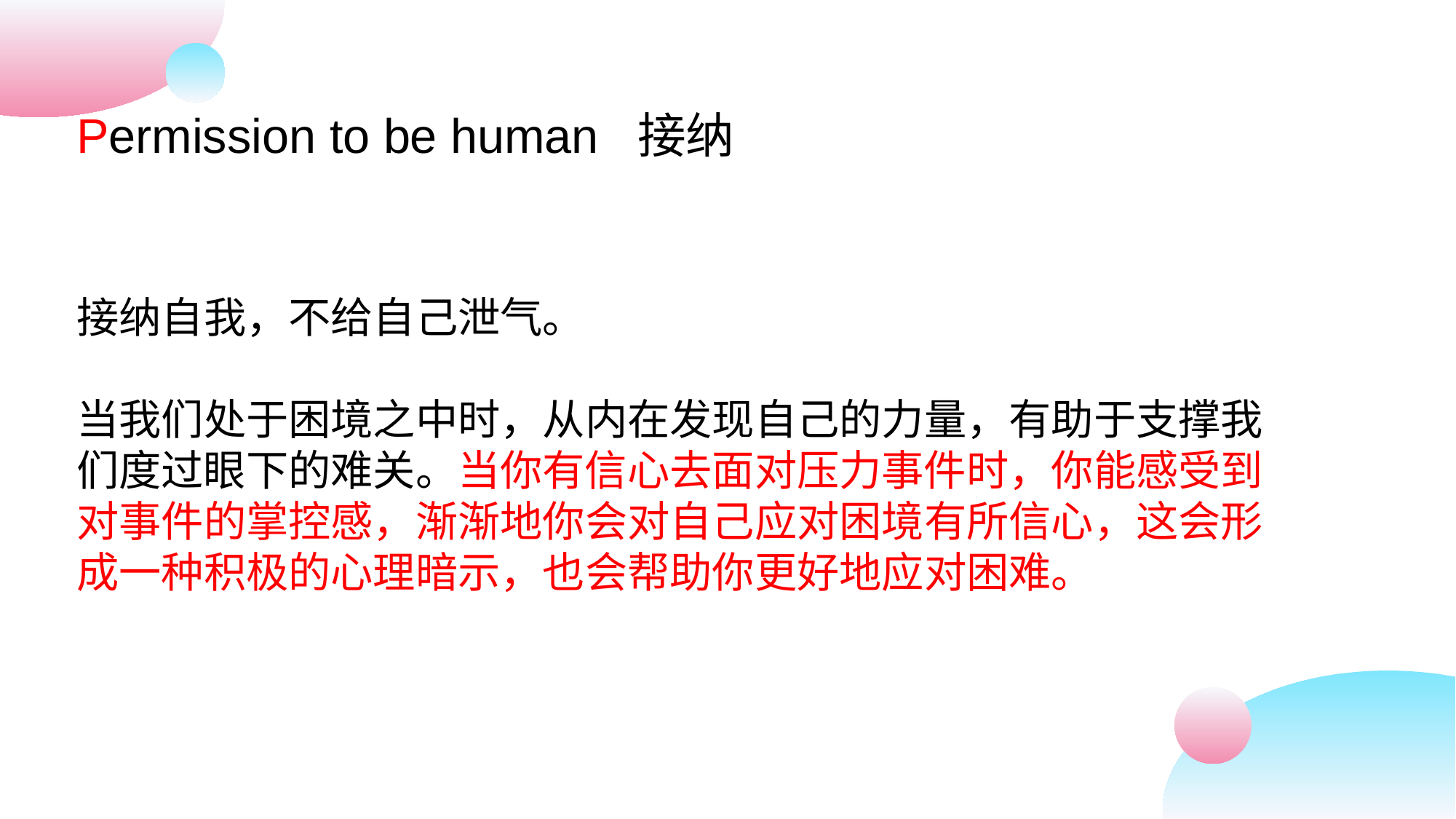

Permission to be human  接纳
接纳自我，不给自己泄气。

当我们处于困境之中时，从内在发现自己的力量，有助于支撑我们度过眼下的难关。当你有信心去面对压力事件时，你能感受到对事件的掌控感，渐渐地你会对自己应对困境有所信心，这会形成一种积极的心理暗示，也会帮助你更好地应对困难。